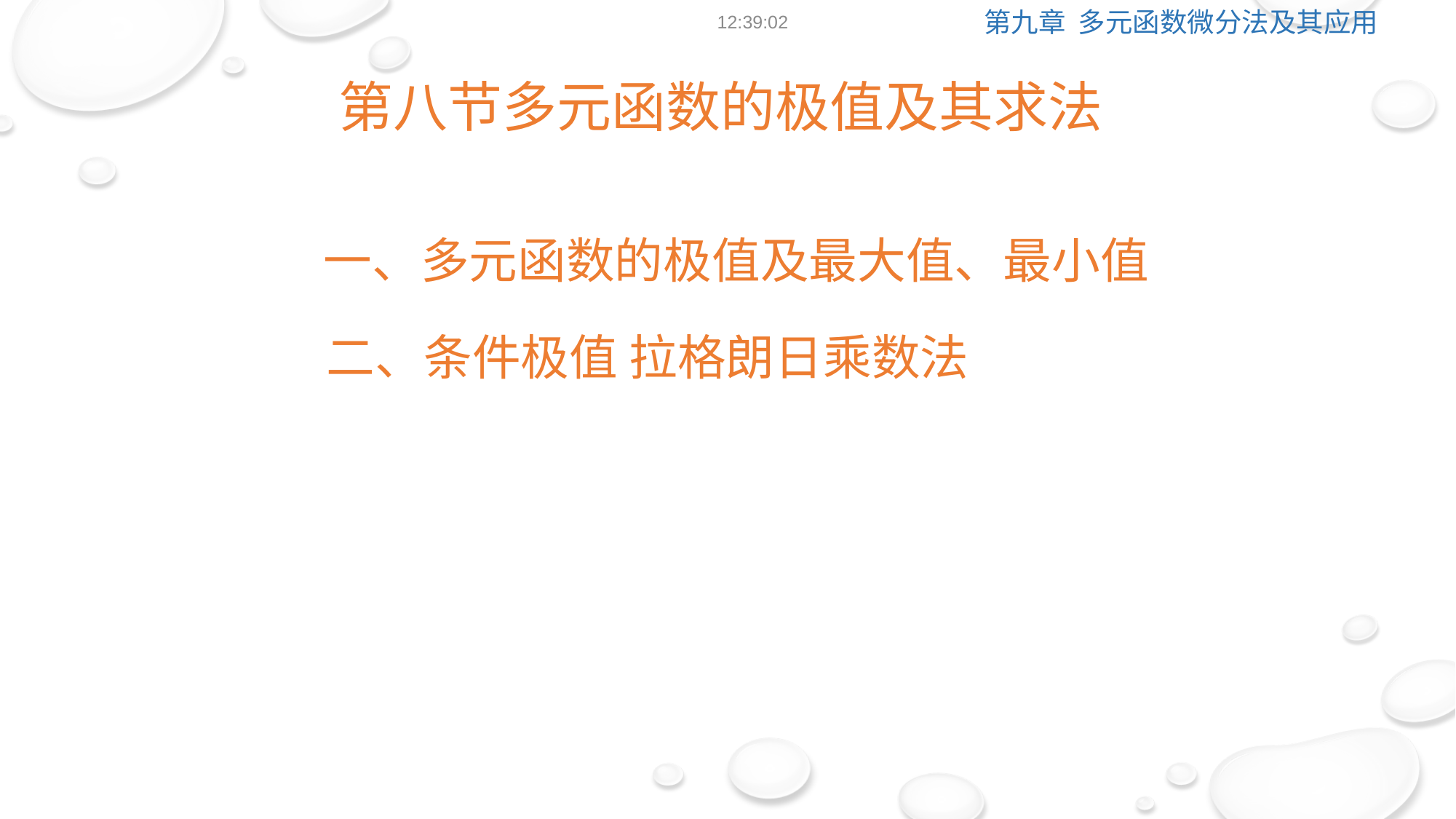

12:39:02
第八节多元函数的极值及其求法
一、多元函数的极值及最大值、最小值
二、条件极值 拉格朗日乘数法